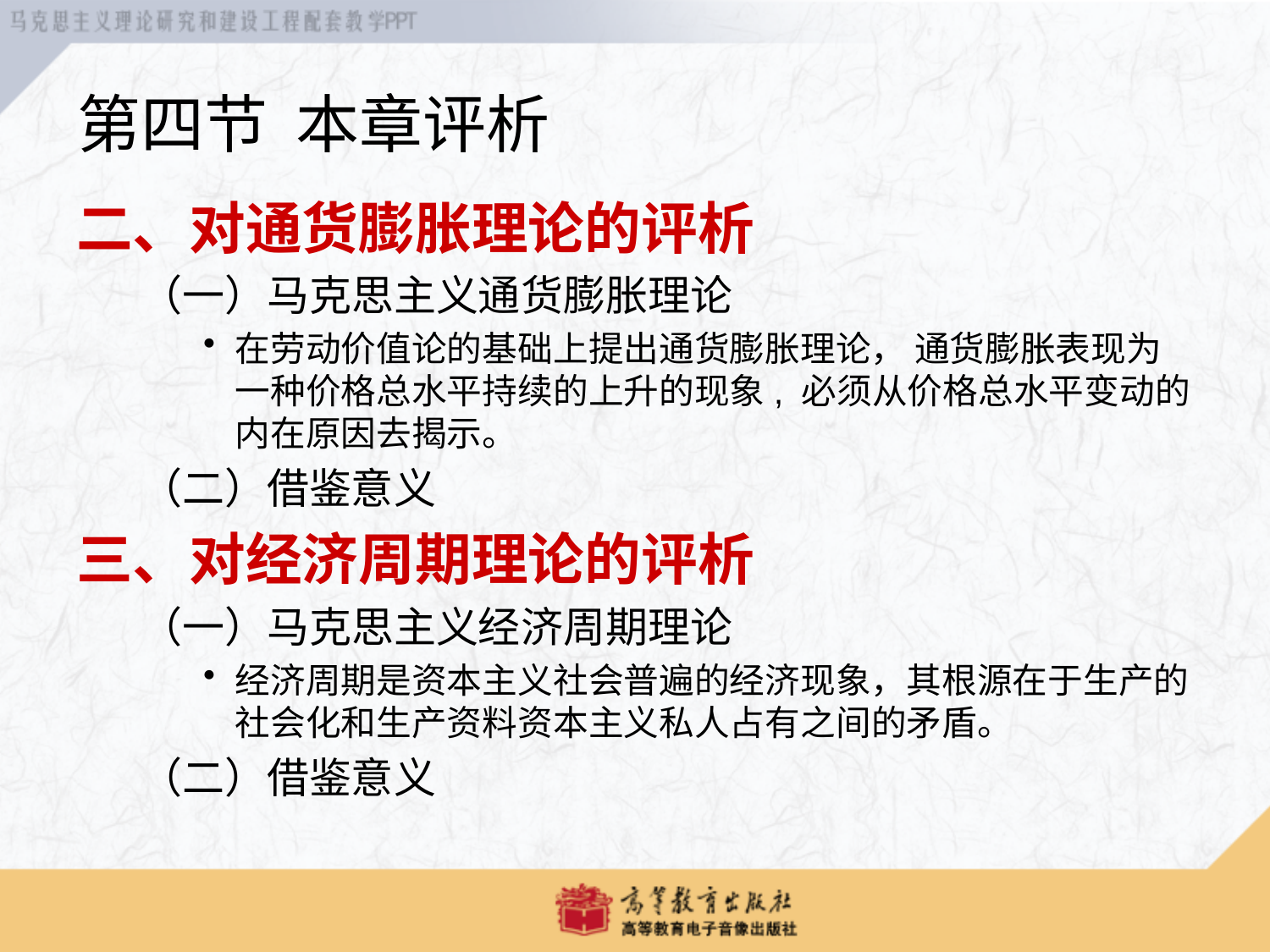

第四节  本章评析
二、对通货膨胀理论的评析
（一）马克思主义通货膨胀理论
在劳动价值论的基础上提出通货膨胀理论， 通货膨胀表现为一种价格总水平持续的上升的现象, 必须从价格总水平变动的内在原因去揭示。
（二）借鉴意义
三、对经济周期理论的评析
（一）马克思主义经济周期理论
经济周期是资本主义社会普遍的经济现象，其根源在于生产的社会化和生产资料资本主义私人占有之间的矛盾。
（二）借鉴意义